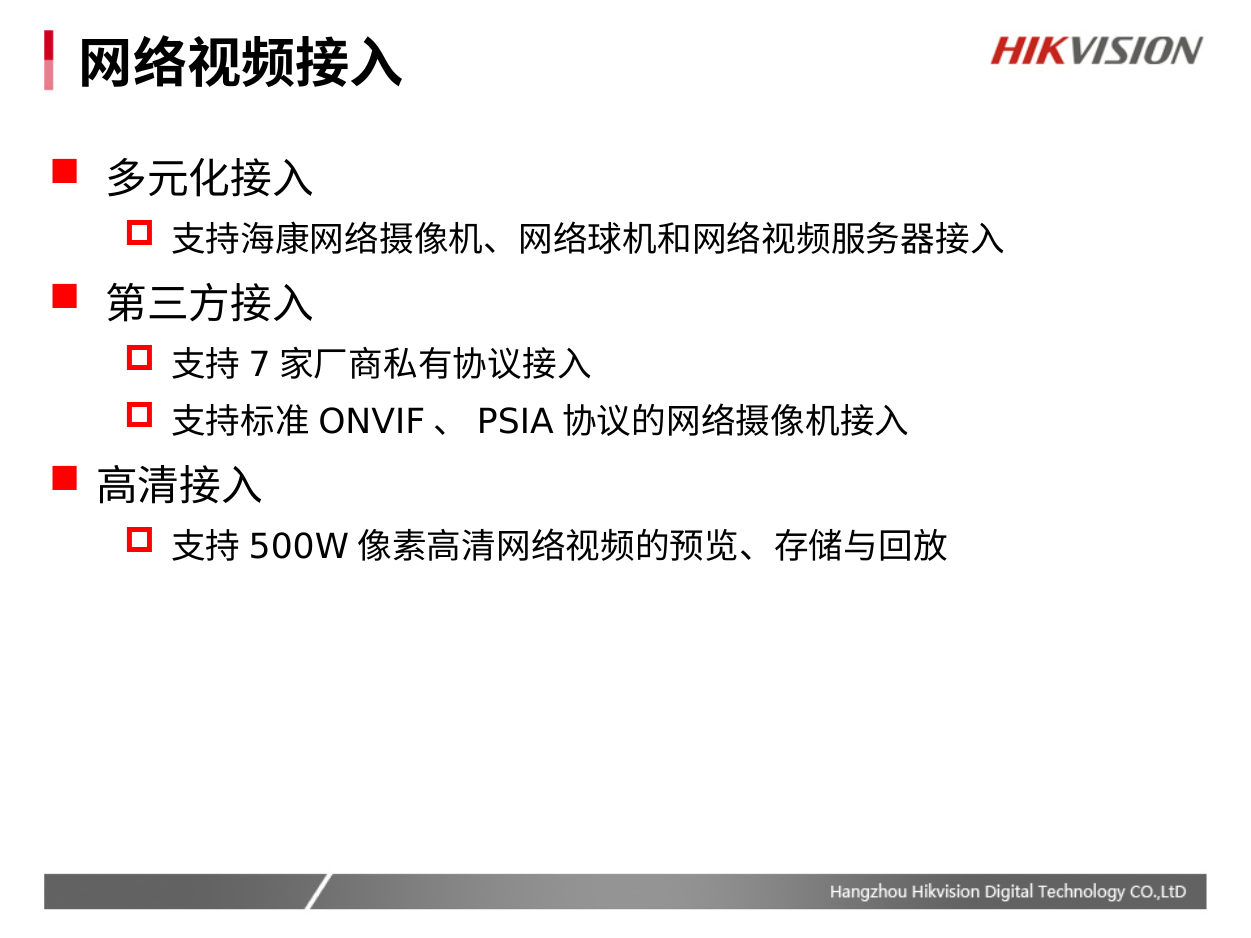

# 网络视频接入
多元化接入
支持海康网络摄像机、网络球机和网络视频服务器接入
第三方接入
支持7家厂商私有协议接入
支持标准ONVIF、PSIA协议的网络摄像机接入
高清接入
支持500W像素高清网络视频的预览、存储与回放

NVR